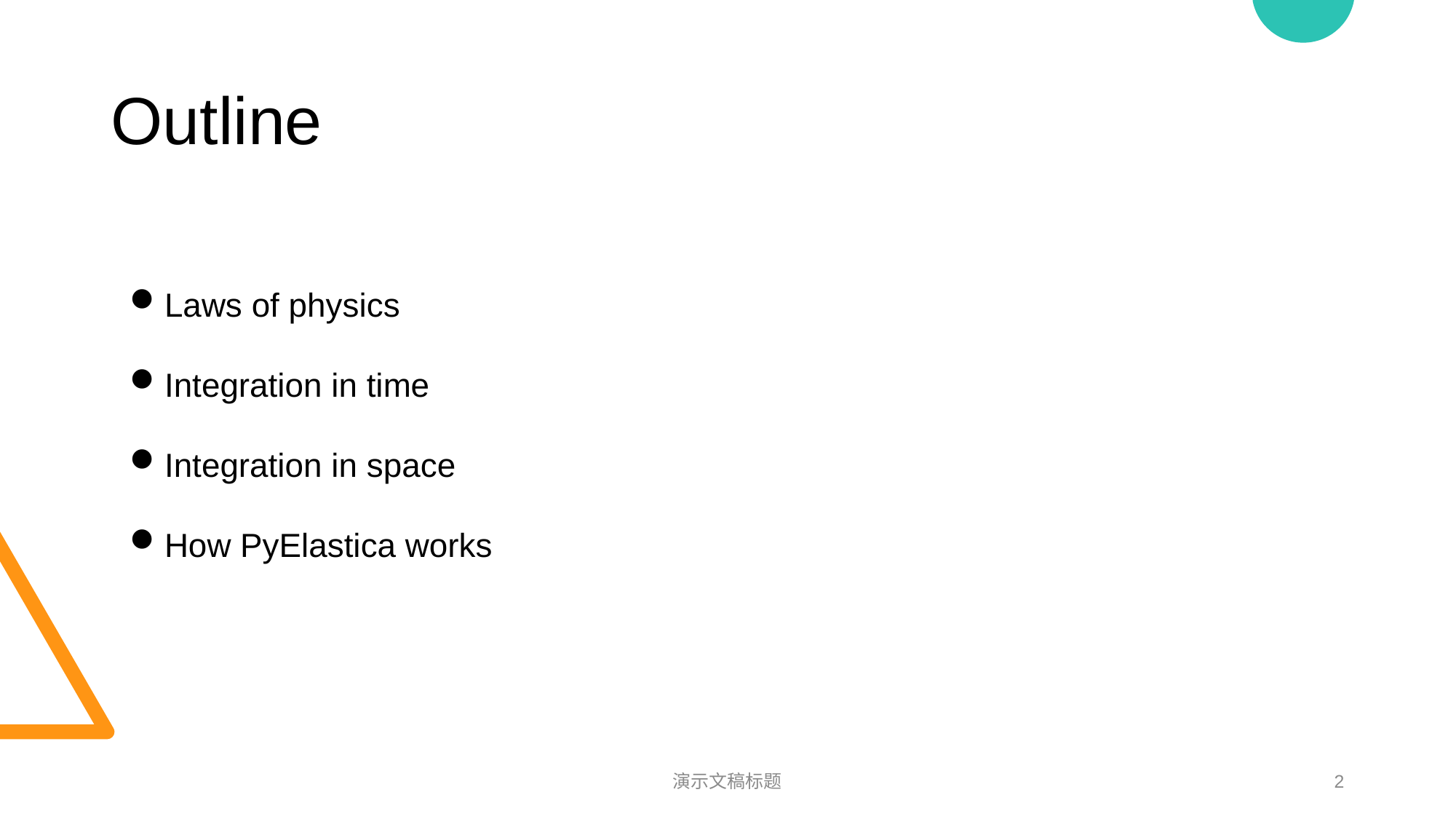

# Outline
Laws of physics
Integration in time
Integration in space
How PyElastica works

演示文稿标题
2